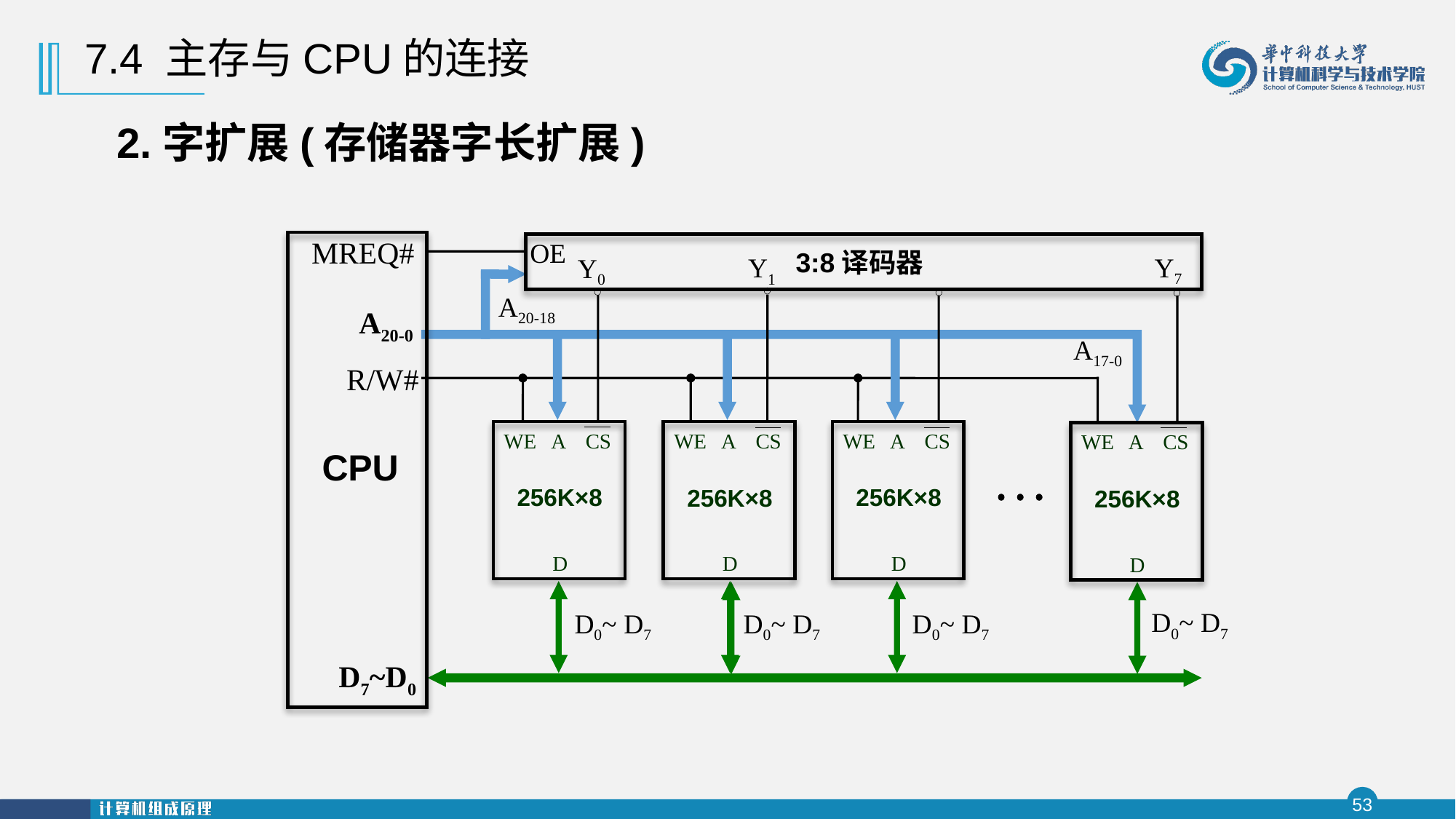

7.4 主存与CPU的连接
# 2.字扩展(存储器字长扩展)

MREQ#
A20-0
R/W#
CPU
D7~D0

OE
3:8译码器
Y7
Y1
Y0

A20-18

A17-0

WE
A
CS

256K×8
D
WE
A
CS

256K×8
D
WE
A
CS

256K×8
D
WE
A
CS

256K×8
D

D0~ D7
D0~ D7
D0~ D7
D0~ D7